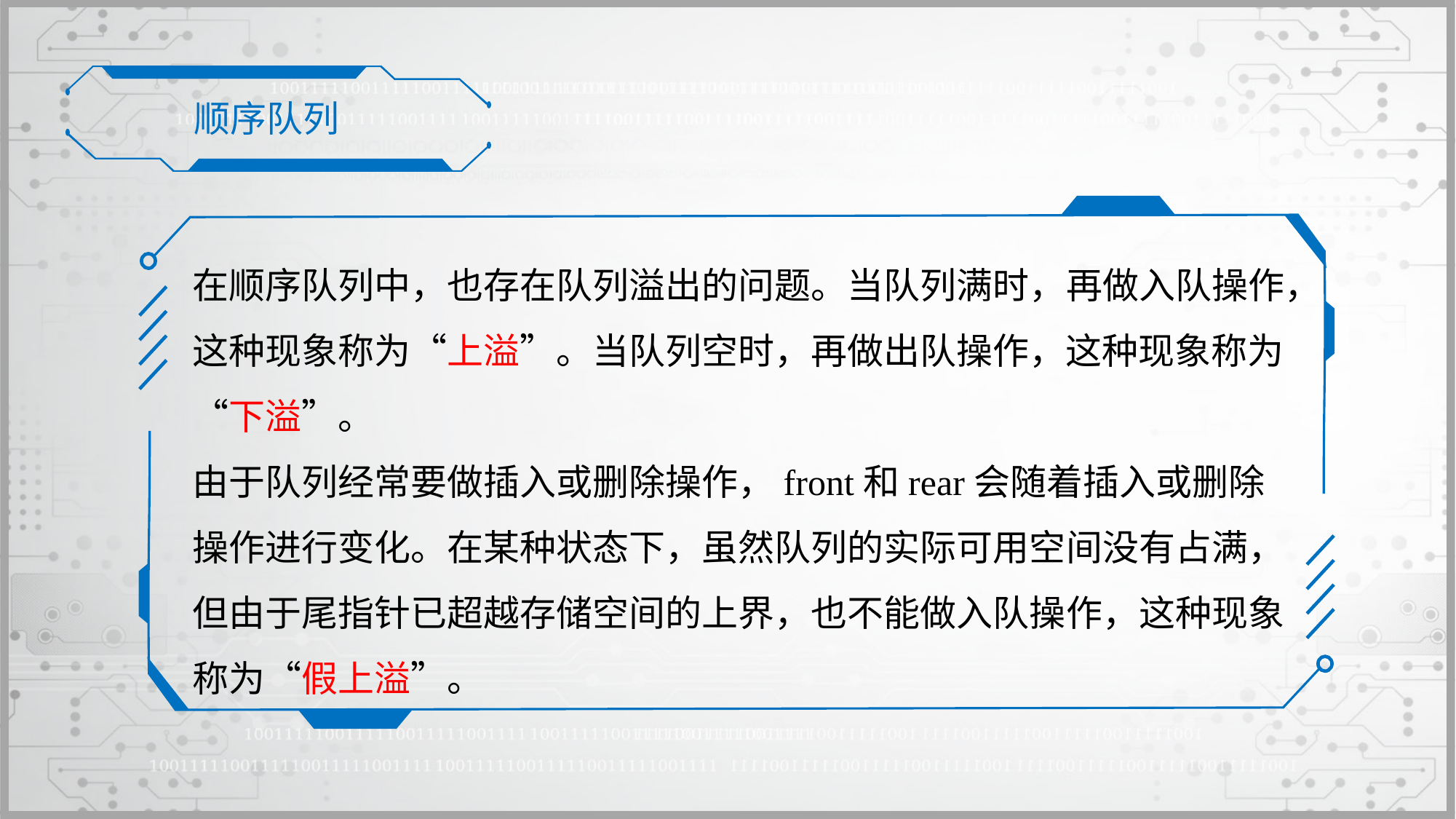

顺序队列

在顺序队列中，也存在队列溢出的问题。当队列满时，再做入队操作，这种现象称为“上溢”。当队列空时，再做出队操作，这种现象称为“下溢”。
由于队列经常要做插入或删除操作，front和rear会随着插入或删除操作进行变化。在某种状态下，虽然队列的实际可用空间没有占满，但由于尾指针已超越存储空间的上界，也不能做入队操作，这种现象称为“假上溢”。